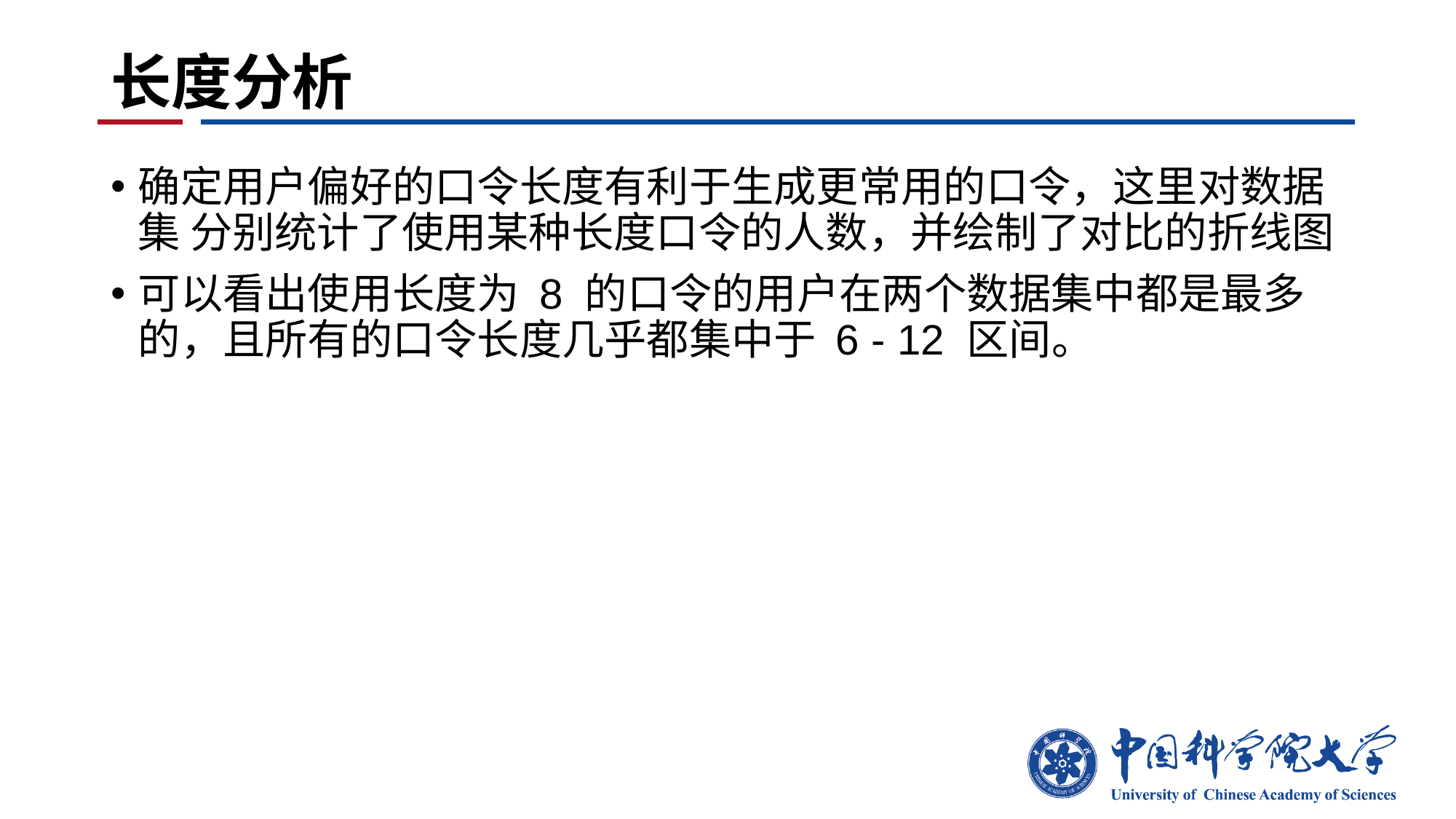

# 长度分析
确定用户偏好的口令长度有利于生成更常用的口令，这里对数据集 分别统计了使用某种长度口令的人数，并绘制了对比的折线图
可以看出使用长度为 8 的口令的用户在两个数据集中都是最多的，且所有的口令长度几乎都集中于 6 - 12 区间。